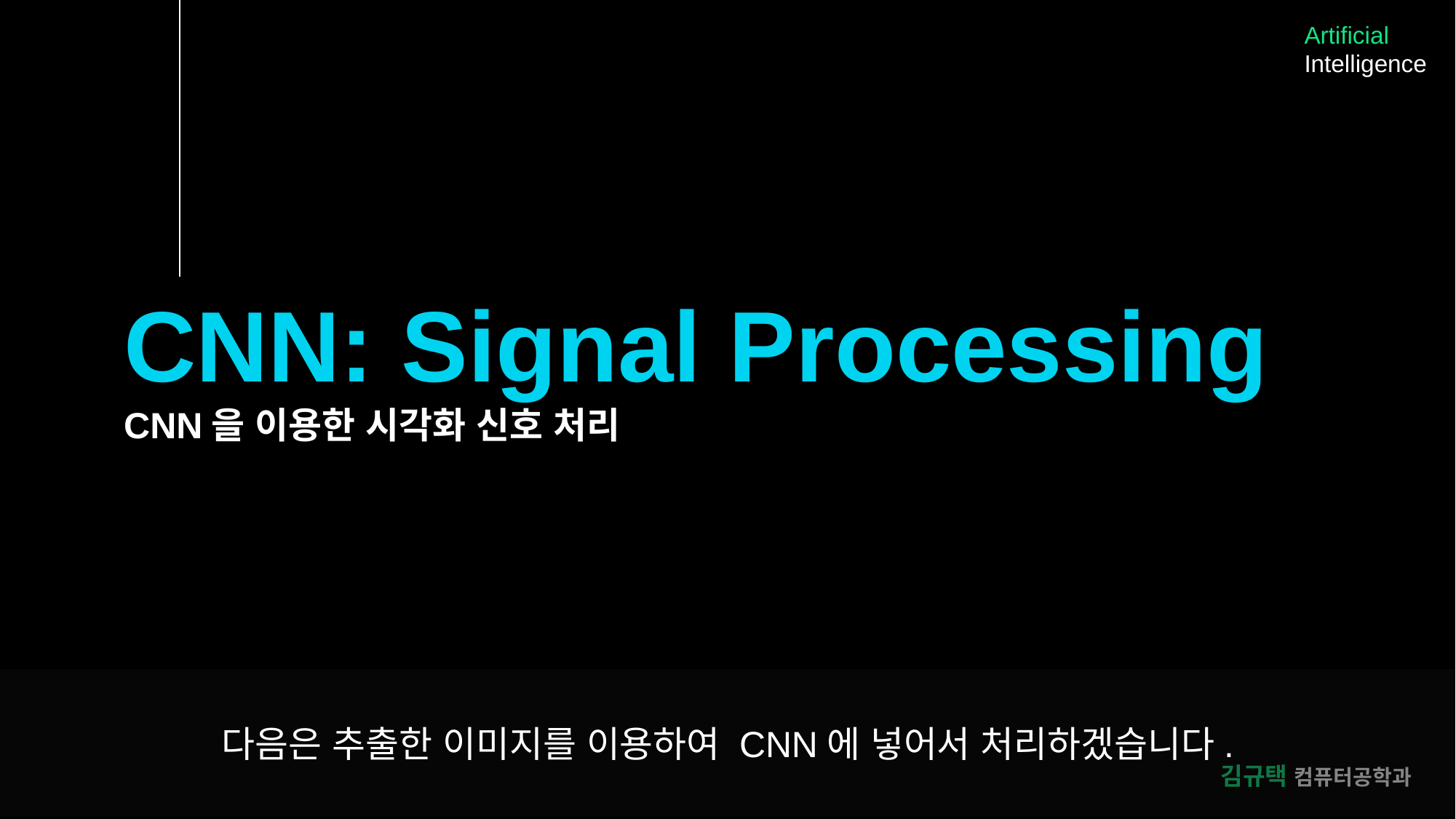

Artificial
Intelligence
CNN: Signal Processing
CNN을 이용한 시각화 신호 처리
다음은 추출한 이미지를 이용하여 CNN에 넣어서 처리하겠습니다.
김규택 컴퓨터공학과